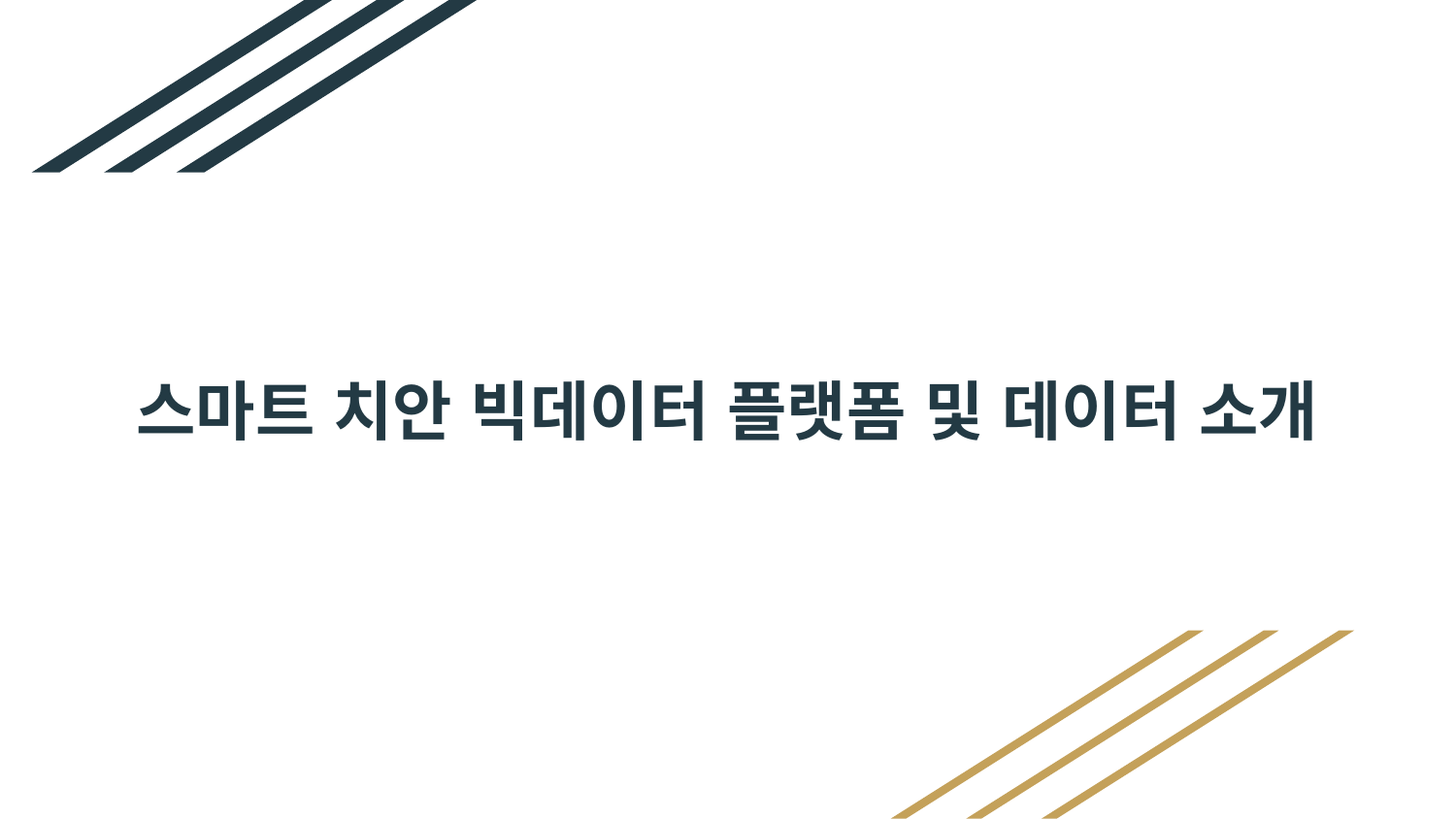

# 스마트 치안 빅데이터 플랫폼 및 데이터 소개